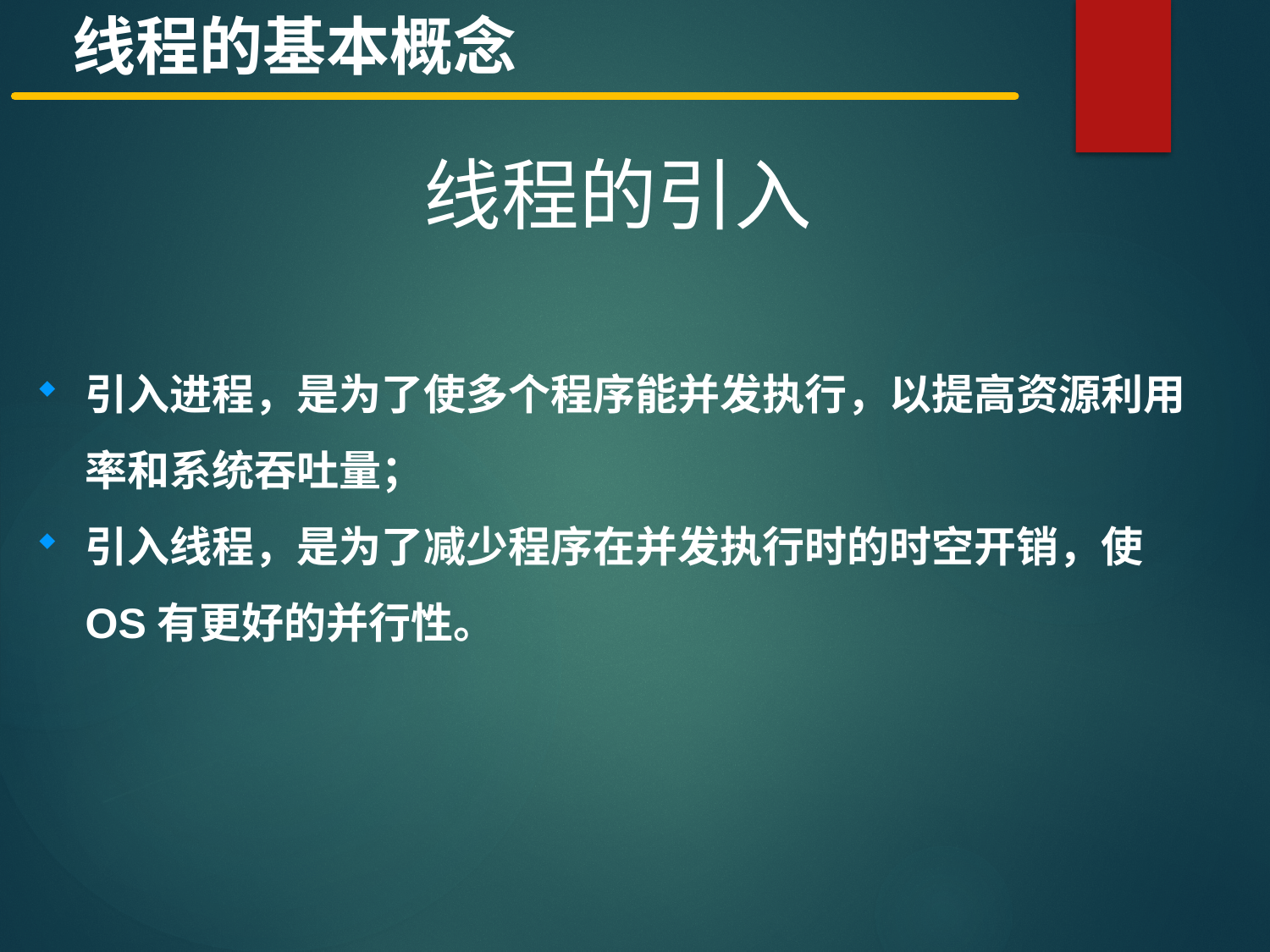

线程的基本概念
线程的引入
引入进程，是为了使多个程序能并发执行，以提高资源利用率和系统吞吐量；
引入线程，是为了减少程序在并发执行时的时空开销，使OS有更好的并行性。